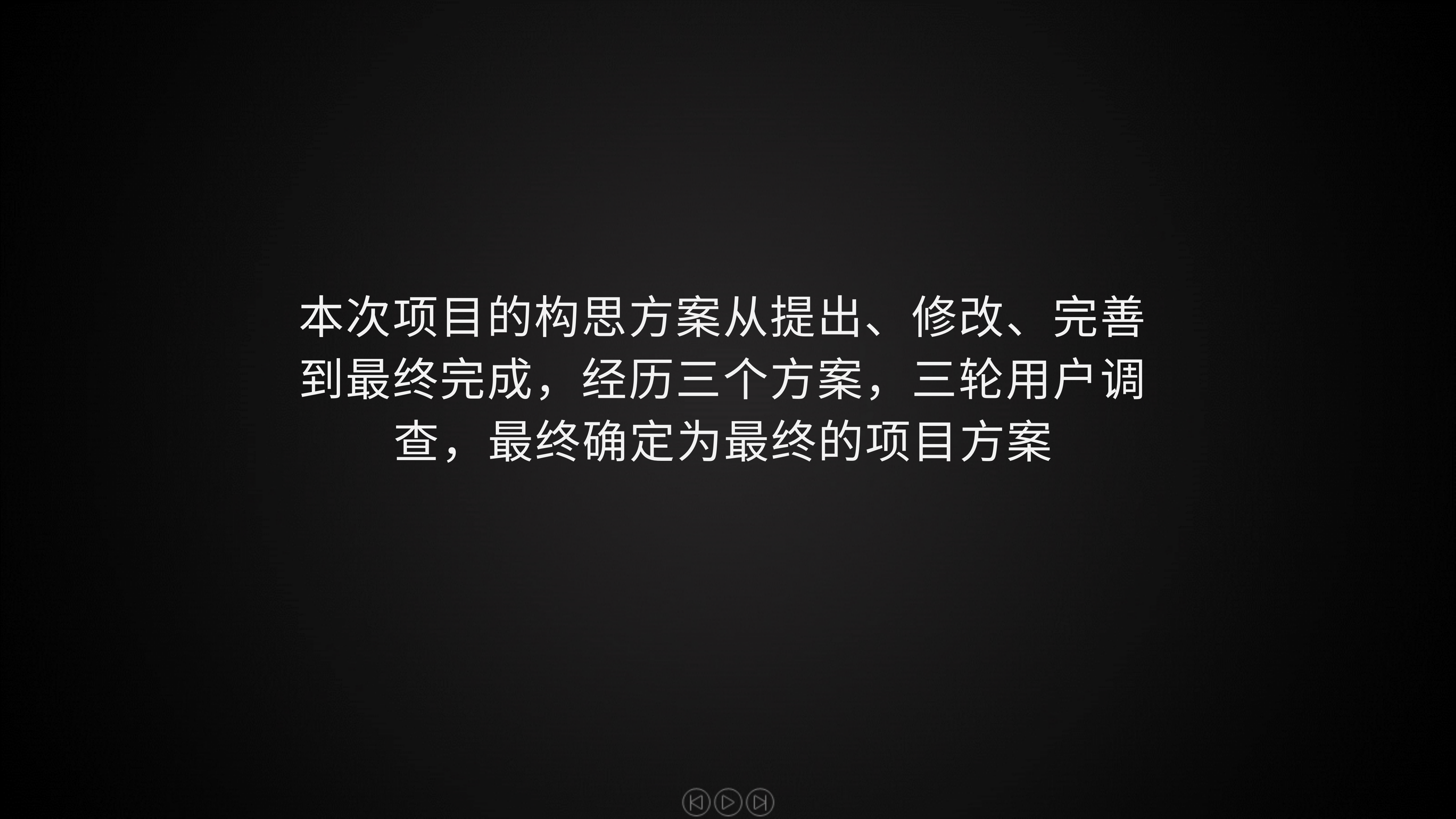

本次项目的构思方案从提出、修改、完善到最终完成，经历三个方案，三轮用户调查，最终确定为最终的项目方案